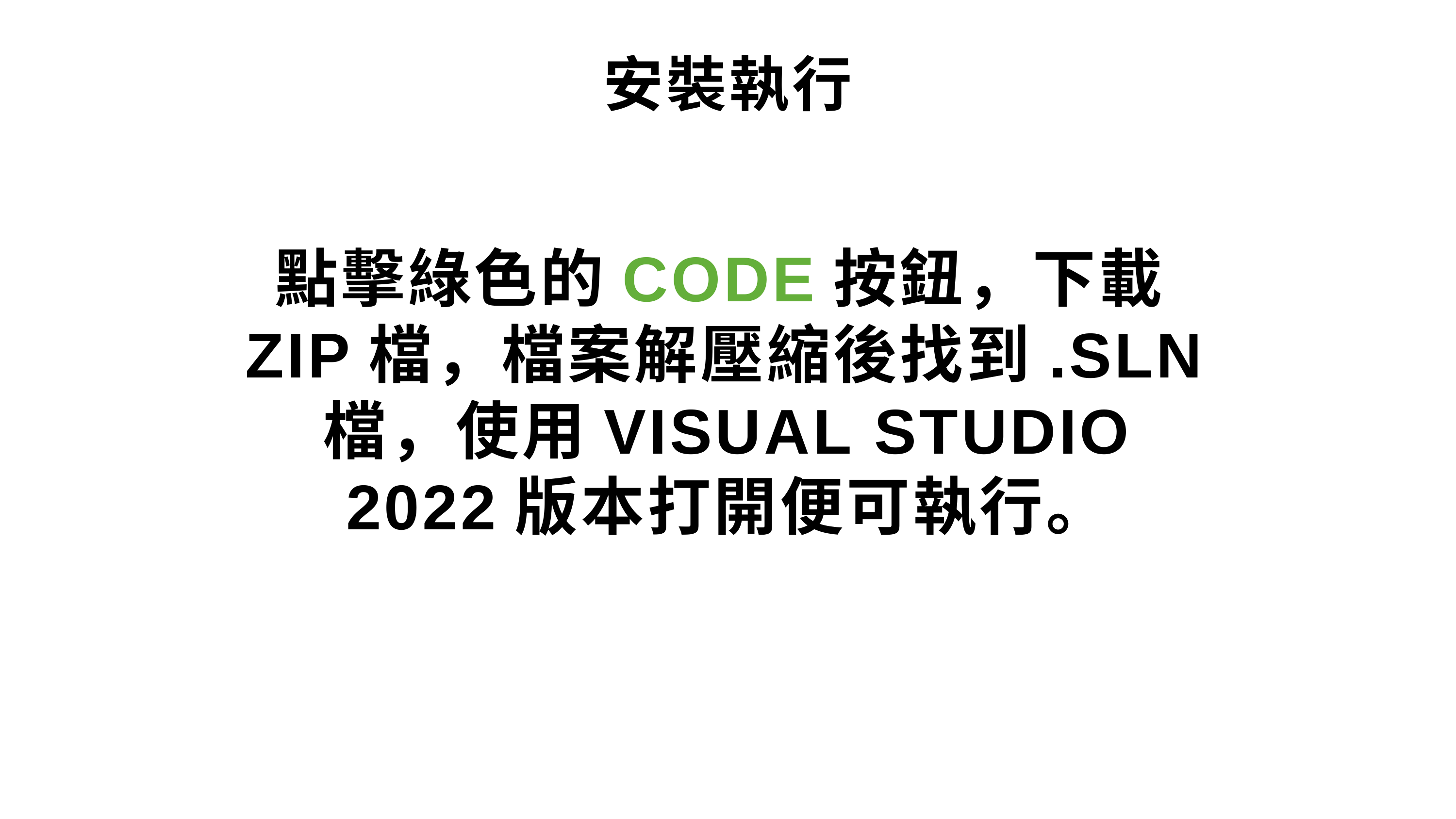

安裝執行
點擊綠色的CODE按鈕，下載ZIP檔，檔案解壓縮後找到.SLN檔，使用VISUAL STUDIO 2022版本打開便可執行。